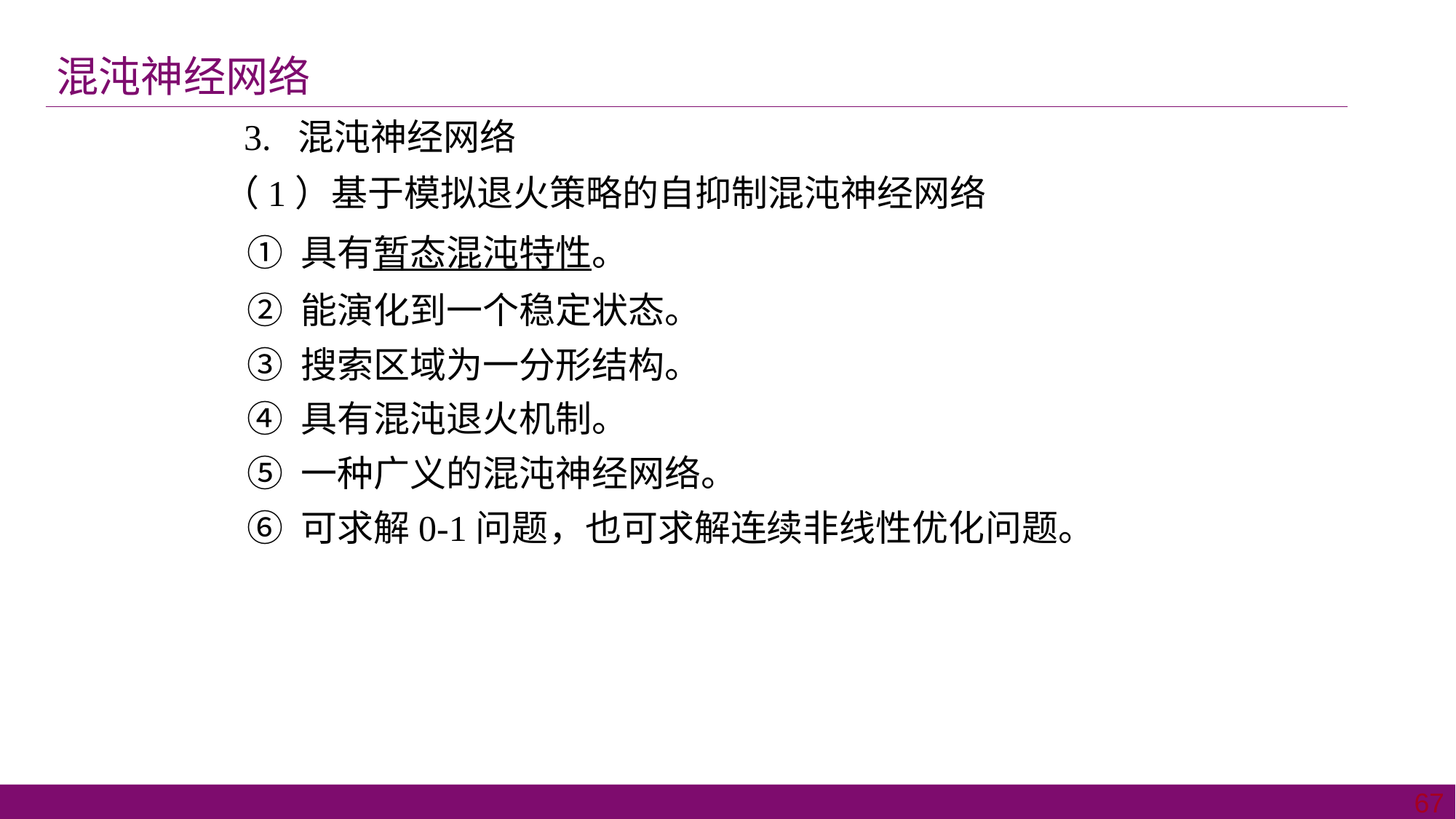

混沌神经网络
  3.  混沌神经网络
（1）基于模拟退火策略的自抑制混沌神经网络
   ① 具有暂态混沌特性。
   ② 能演化到一个稳定状态。
   ③ 搜索区域为一分形结构。
   ④ 具有混沌退火机制。
   ⑤ 一种广义的混沌神经网络。
   ⑥ 可求解0-1问题，也可求解连续非线性优化问题。
67